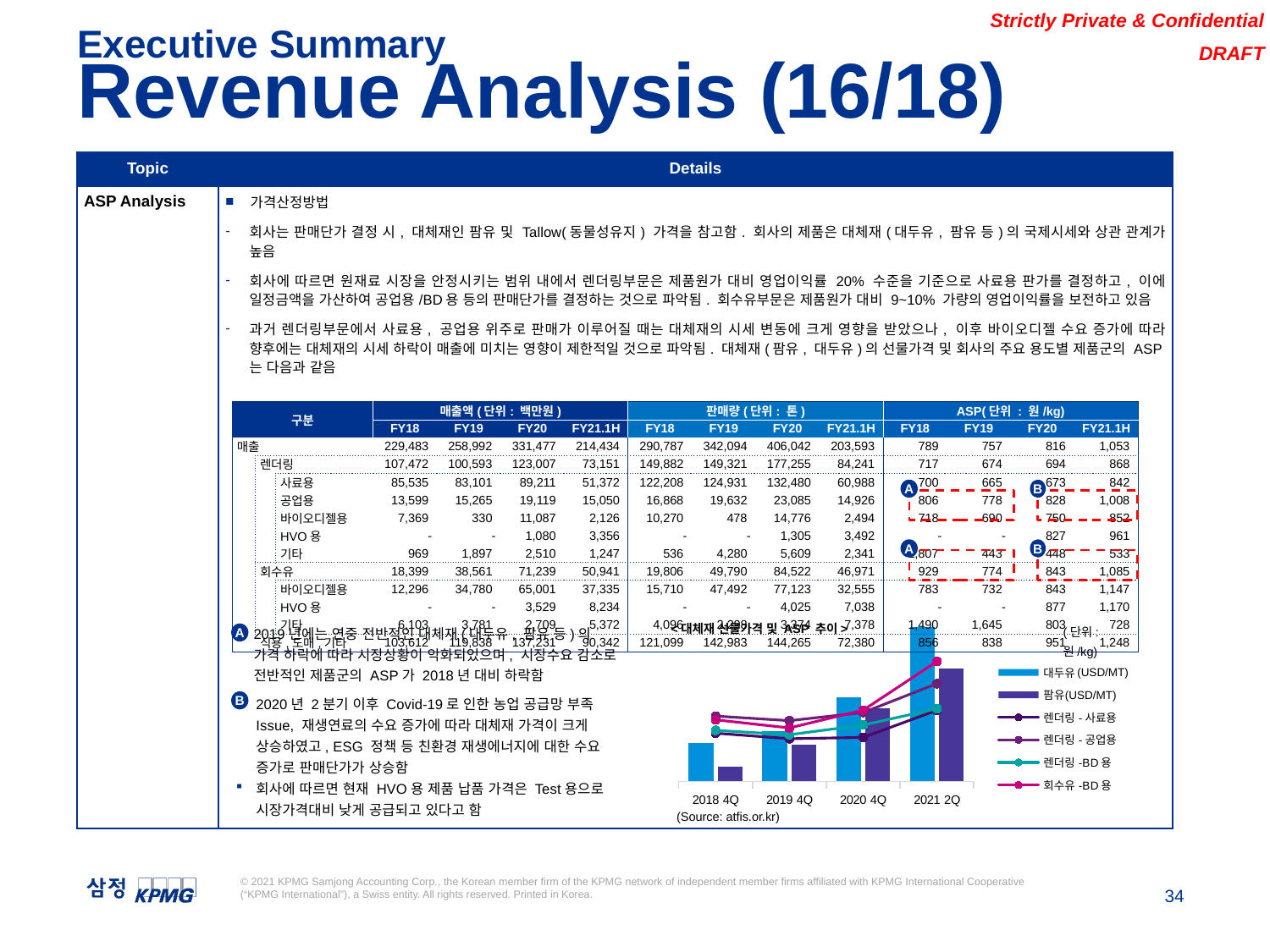

Executive Summary
Revenue Analysis (16/18)
| Topic | Details |
| --- | --- |
| ASP Analysis | 가격산정방법 회사는 판매단가 결정 시, 대체재인 팜유 및 Tallow(동물성유지) 가격을 참고함. 회사의 제품은 대체재(대두유, 팜유 등)의 국제시세와 상관 관계가 높음 회사에 따르면 원재료 시장을 안정시키는 범위 내에서 렌더링부문은 제품원가 대비 영업이익률 20% 수준을 기준으로 사료용 판가를 결정하고, 이에 일정금액을 가산하여 공업용/BD용 등의 판매단가를 결정하는 것으로 파악됨. 회수유부문은 제품원가 대비 9~10% 가량의 영업이익률을 보전하고 있음 과거 렌더링부문에서 사료용, 공업용 위주로 판매가 이루어질 때는 대체재의 시세 변동에 크게 영향을 받았으나, 이후 바이오디젤 수요 증가에 따라 향후에는 대체재의 시세 하락이 매출에 미치는 영향이 제한적일 것으로 파악됨. 대체재(팜유, 대두유)의 선물가격 및 회사의 주요 용도별 제품군의 ASP는 다음과 같음 |
| 구분 |  |  | 매출액(단위: 백만원) |  |  |  | 판매량(단위: 톤) |  |  |  | ASP(단위 : 원/kg) |  |  |  |
| --- | --- | --- | --- | --- | --- | --- | --- | --- | --- | --- | --- | --- | --- | --- |
|  |  |  | FY18 | FY19 | FY20 | FY21.1H | FY18 | FY19 | FY20 | FY21.1H | FY18 | FY19 | FY20 | FY21.1H |
| 매출 |  |  | 229,483 | 258,992 | 331,477 | 214,434 | 290,787 | 342,094 | 406,042 | 203,593 | 789 | 757 | 816 | 1,053 |
|  | 렌더링 |  | 107,472 | 100,593 | 123,007 | 73,151 | 149,882 | 149,321 | 177,255 | 84,241 | 717 | 674 | 694 | 868 |
|  |  | 사료용 | 85,535 | 83,101 | 89,211 | 51,372 | 122,208 | 124,931 | 132,480 | 60,988 | 700 | 665 | 673 | 842 |
|  |  | 공업용 | 13,599 | 15,265 | 19,119 | 15,050 | 16,868 | 19,632 | 23,085 | 14,926 | 806 | 778 | 828 | 1,008 |
|  |  | 바이오디젤용 | 7,369 | 330 | 11,087 | 2,126 | 10,270 | 478 | 14,776 | 2,494 | 718 | 690 | 750 | 852 |
|  |  | HVO용 | - | - | 1,080 | 3,356 | - | - | 1,305 | 3,492 | - | - | 827 | 961 |
|  |  | 기타 | 969 | 1,897 | 2,510 | 1,247 | 536 | 4,280 | 5,609 | 2,341 | 1,807 | 443 | 448 | 533 |
|  | 회수유 |  | 18,399 | 38,561 | 71,239 | 50,941 | 19,806 | 49,790 | 84,522 | 46,971 | 929 | 774 | 843 | 1,085 |
|  |  | 바이오디젤용 | 12,296 | 34,780 | 65,001 | 37,335 | 15,710 | 47,492 | 77,123 | 32,555 | 783 | 732 | 843 | 1,147 |
|  |  | HVO용 | - | - | 3,529 | 8,234 | - | - | 4,025 | 7,038 | - | - | 877 | 1,170 |
|  |  | 기타 | 6,103 | 3,781 | 2,709 | 5,372 | 4,096 | 2,298 | 3,374 | 7,378 | 1,490 | 1,645 | 803 | 728 |
|  | 식용,도매,기타 |  | 103,612 | 119,838 | 137,231 | 90,342 | 121,099 | 142,983 | 144,265 | 72,380 | 856 | 838 | 951 | 1,248 |
A
B

A
B

### Chart

| Category | 대두유 | 팜유 | 렌더링-사료용 | 렌더링-공업용 | 렌더링-BD용 | 회수유-BD용 |
|---|---|---|---|---|---|---|
| 2018 4Q | 639.0 | 493.0 | 699.9182598091892 | 806.1707609602307 | 717.5039537757316 | 782.7151441793553 |
| 2019 4Q | 710.0 | 629.0 | 665.1757771241749 | 777.5438569824753 | 690.0000000000001 | 732.3421347303313 |
| 2020 4Q | 925.0 | 855.0 | 673.3899128208069 | 828.2087184620957 | 750.3278873361446 | 842.8225389274882 |
| 2021 2Q | 1362.0 | 1105.0 | 842.3391031667144 | 1008.2707628052625 | 852.1939084381403 | 1146.8178580995918 |
2019년에는 연중 전반적인 대체재(대두유, 팜유 등)의 가격 하락에 따라 시장상황이 악화되었으며, 시장수요 감소로 전반적인 제품군의 ASP가 2018년 대비 하락함

(단위: 원/kg)
<대체재 선물가격 및 ASP 추이>
A
(USD/MT)
(USD/MT)
2020년 2분기 이후 Covid-19로 인한 농업 공급망 부족 Issue, 재생연료의 수요 증가에 따라 대체재 가격이 크게 상승하였고, ESG 정책 등 친환경 재생에너지에 대한 수요 증가로 판매단가가 상승함
회사에 따르면 현재 HVO용 제품 납품 가격은 Test용으로 시장가격대비 낮게 공급되고 있다고 함

B
(Source: atfis.or.kr)